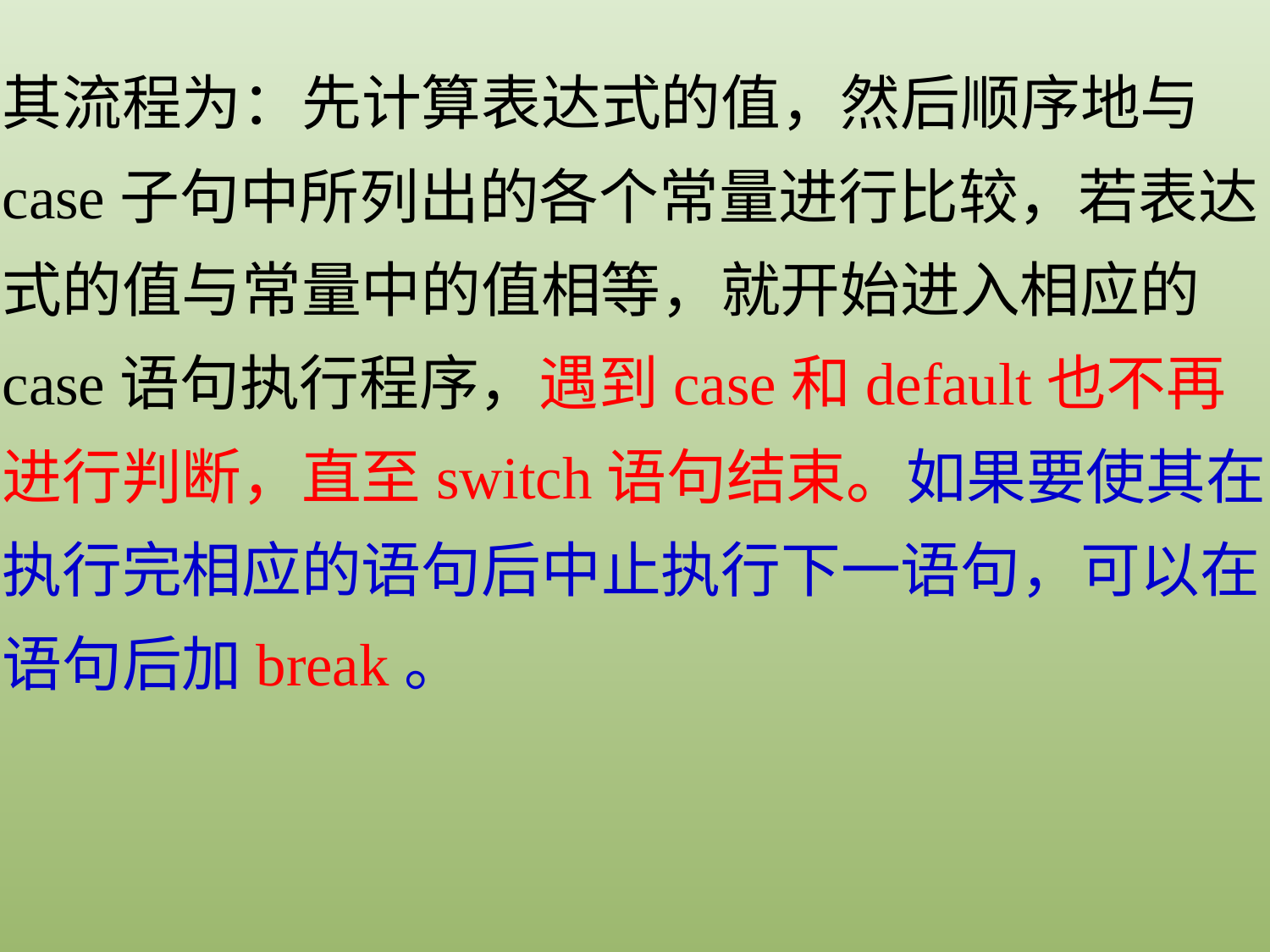

其流程为：先计算表达式的值，然后顺序地与case子句中所列出的各个常量进行比较，若表达式的值与常量中的值相等，就开始进入相应的case语句执行程序，遇到case和default也不再进行判断，直至switch语句结束。如果要使其在执行完相应的语句后中止执行下一语句，可以在语句后加break。
110